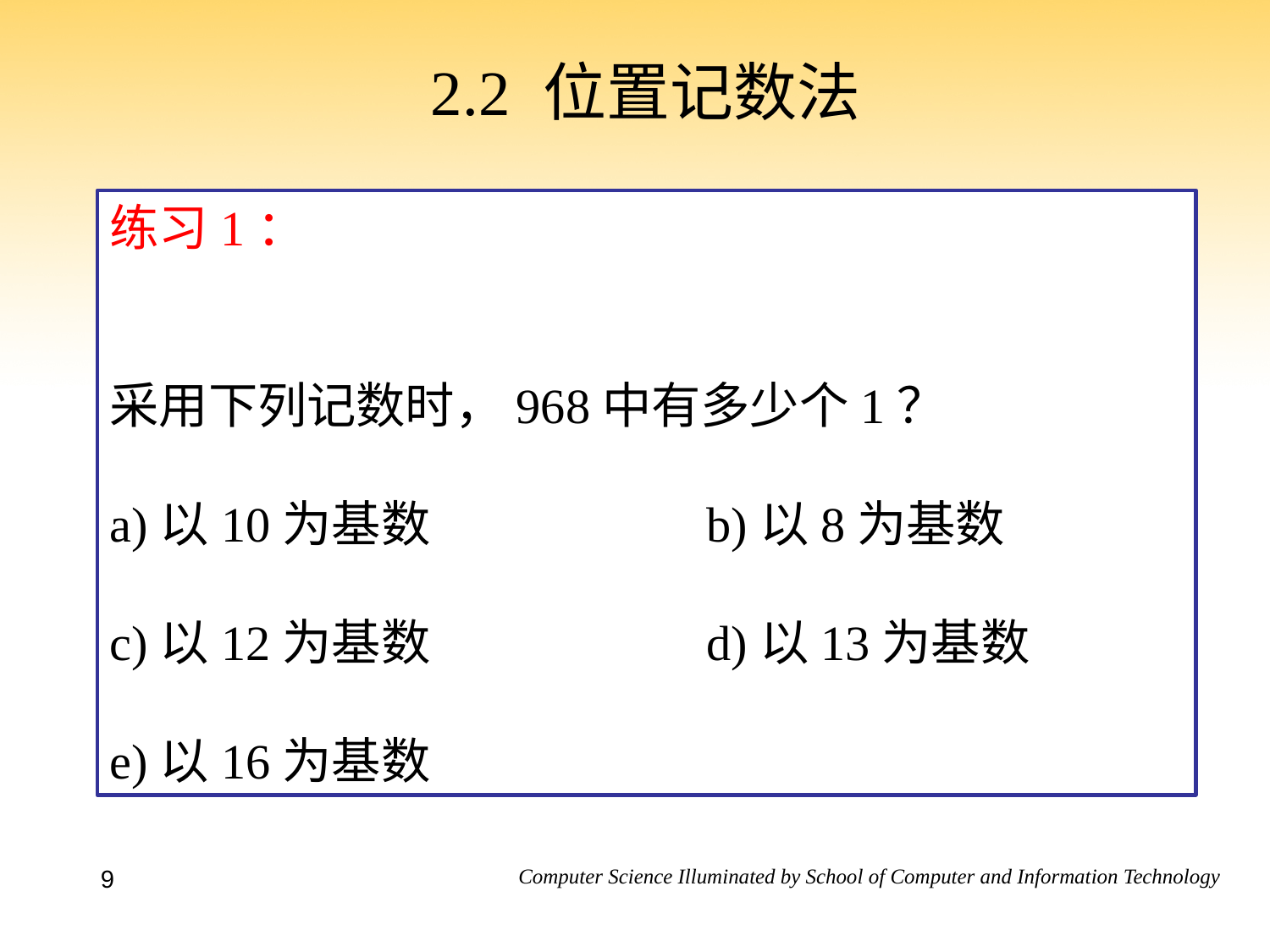

# 2.2 位置记数法
练习1：

采用下列记数时，968中有多少个1？
a)以10为基数                        b)以8为基数
c)以12为基数                        d)以13为基数
e)以16为基数

9
9